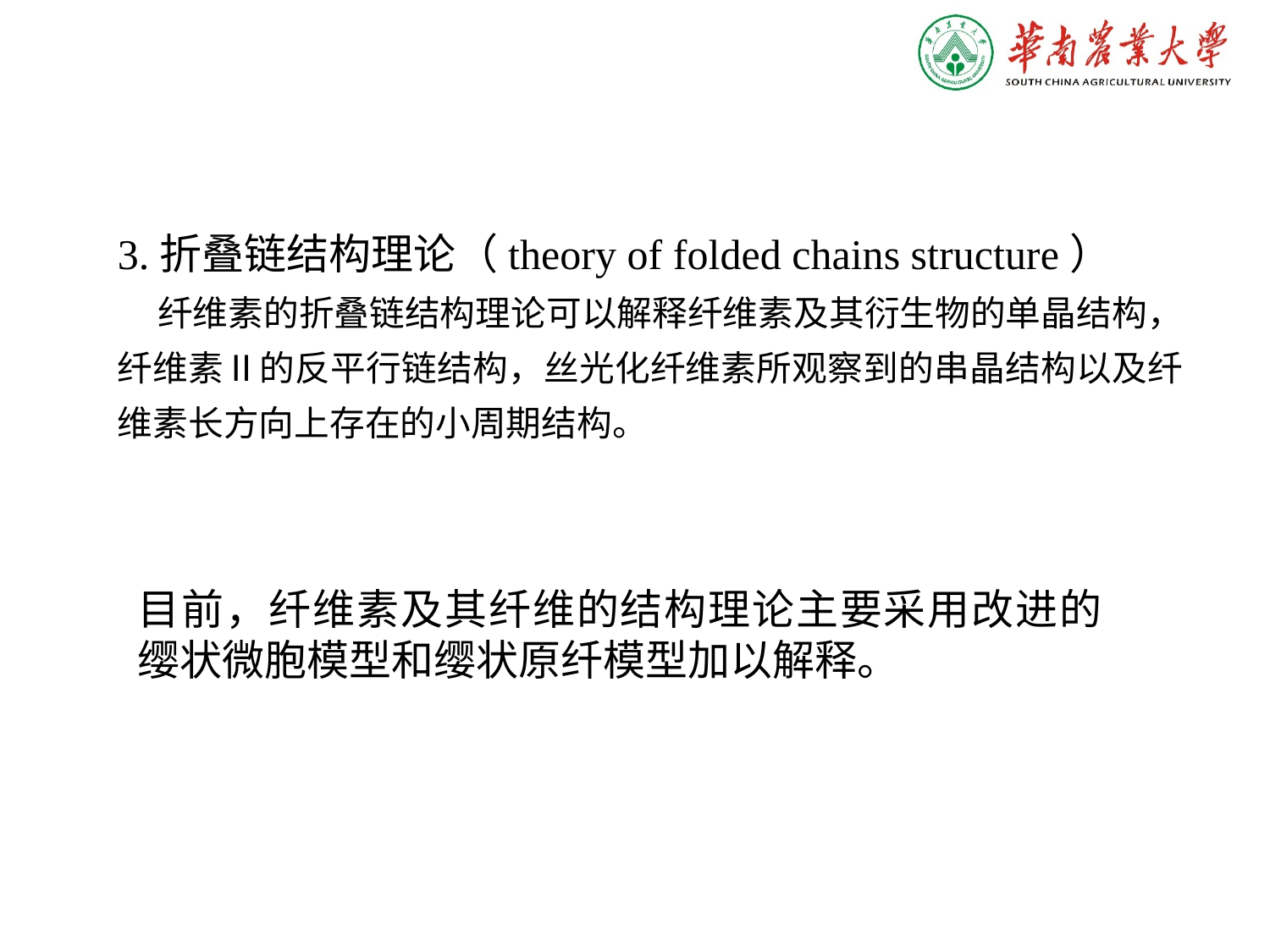

3.折叠链结构理论（theory of folded chains structure）
    纤维素的折叠链结构理论可以解释纤维素及其衍生物的单晶结构，纤维素Ⅱ的反平行链结构，丝光化纤维素所观察到的串晶结构以及纤维素长方向上存在的小周期结构。
目前，纤维素及其纤维的结构理论主要采用改进的缨状微胞模型和缨状原纤模型加以解释。